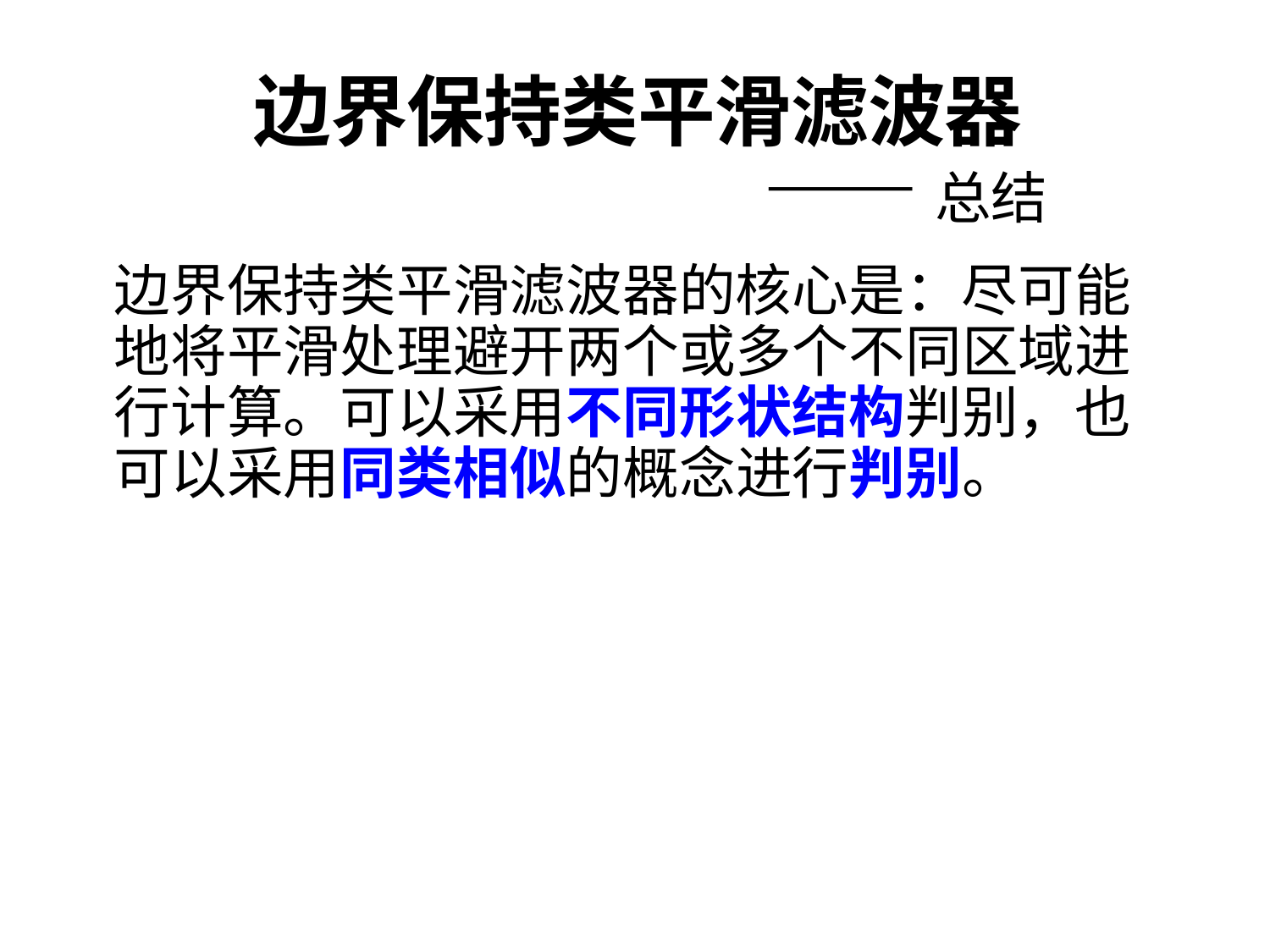

# 边界保持类平滑滤波器 —— 总结
边界保持类平滑滤波器的核心是：尽可能地将平滑处理避开两个或多个不同区域进行计算。可以采用不同形状结构判别，也可以采用同类相似的概念进行判别。